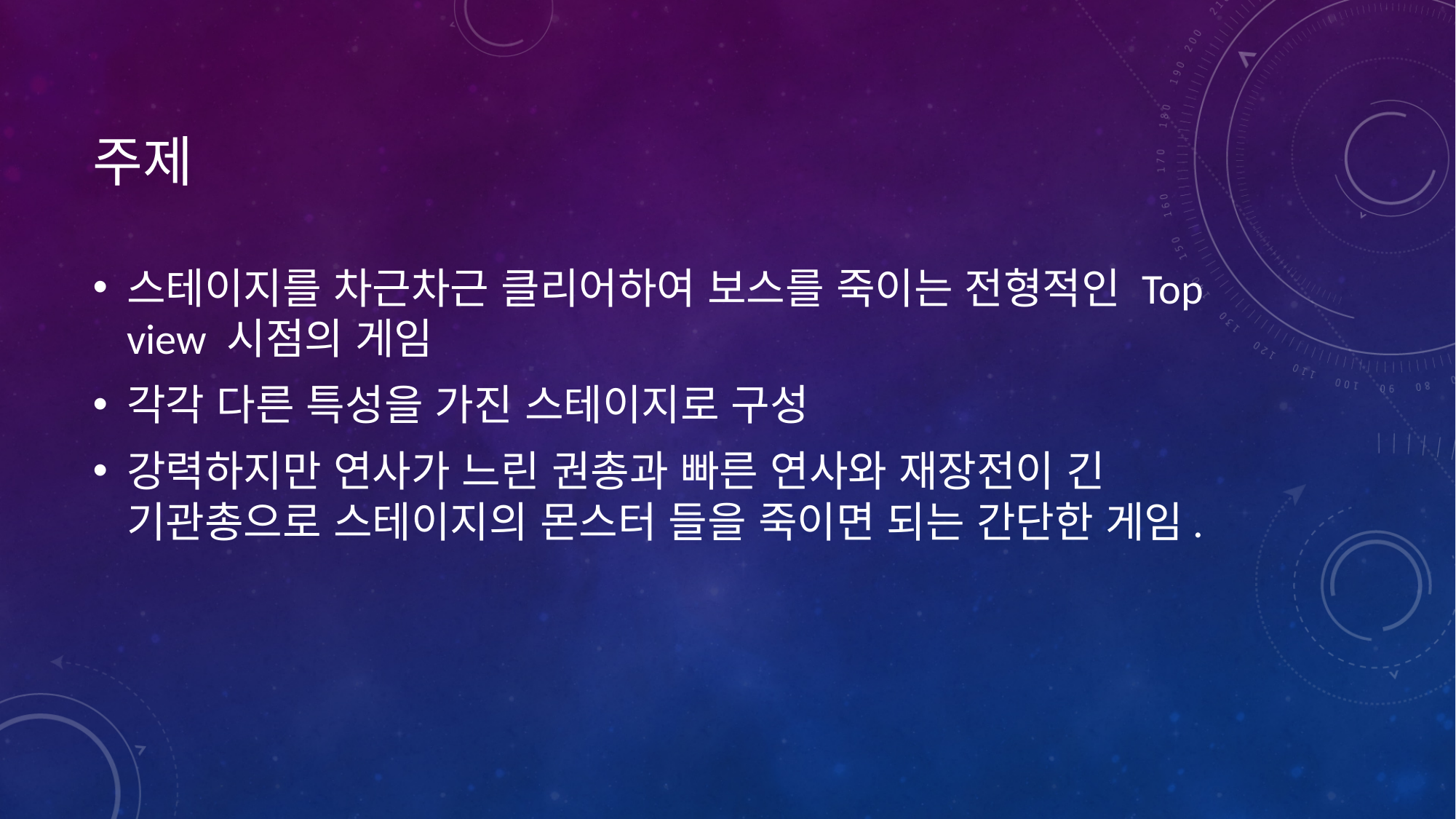

# 주제
스테이지를 차근차근 클리어하여 보스를 죽이는 전형적인 Top view 시점의 게임
각각 다른 특성을 가진 스테이지로 구성
강력하지만 연사가 느린 권총과 빠른 연사와 재장전이 긴 기관총으로 스테이지의 몬스터 들을 죽이면 되는 간단한 게임.